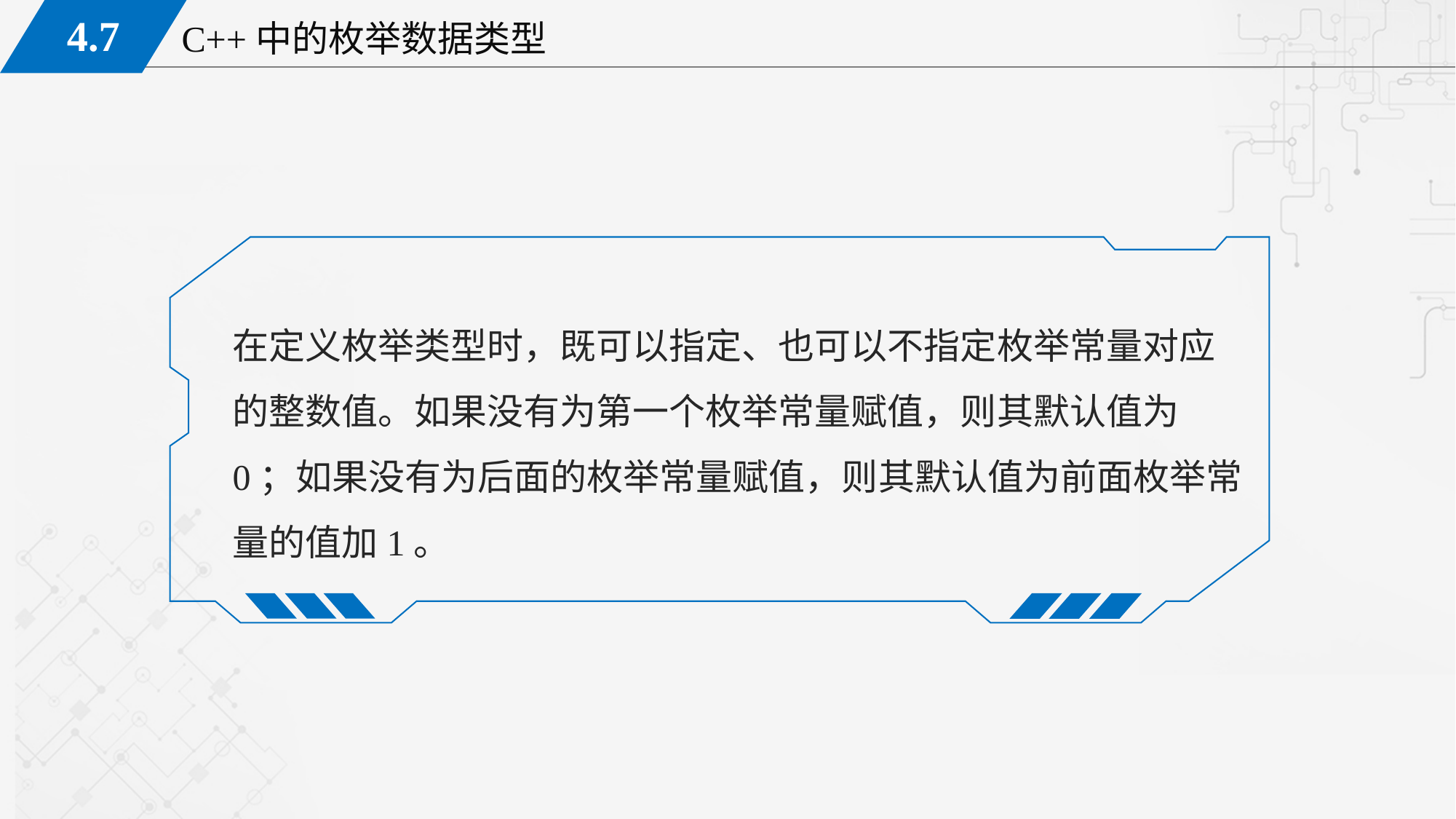

在定义枚举类型时，既可以指定、也可以不指定枚举常量对应的整数值。如果没有为第一个枚举常量赋值，则其默认值为0；如果没有为后面的枚举常量赋值，则其默认值为前面枚举常量的值加1。